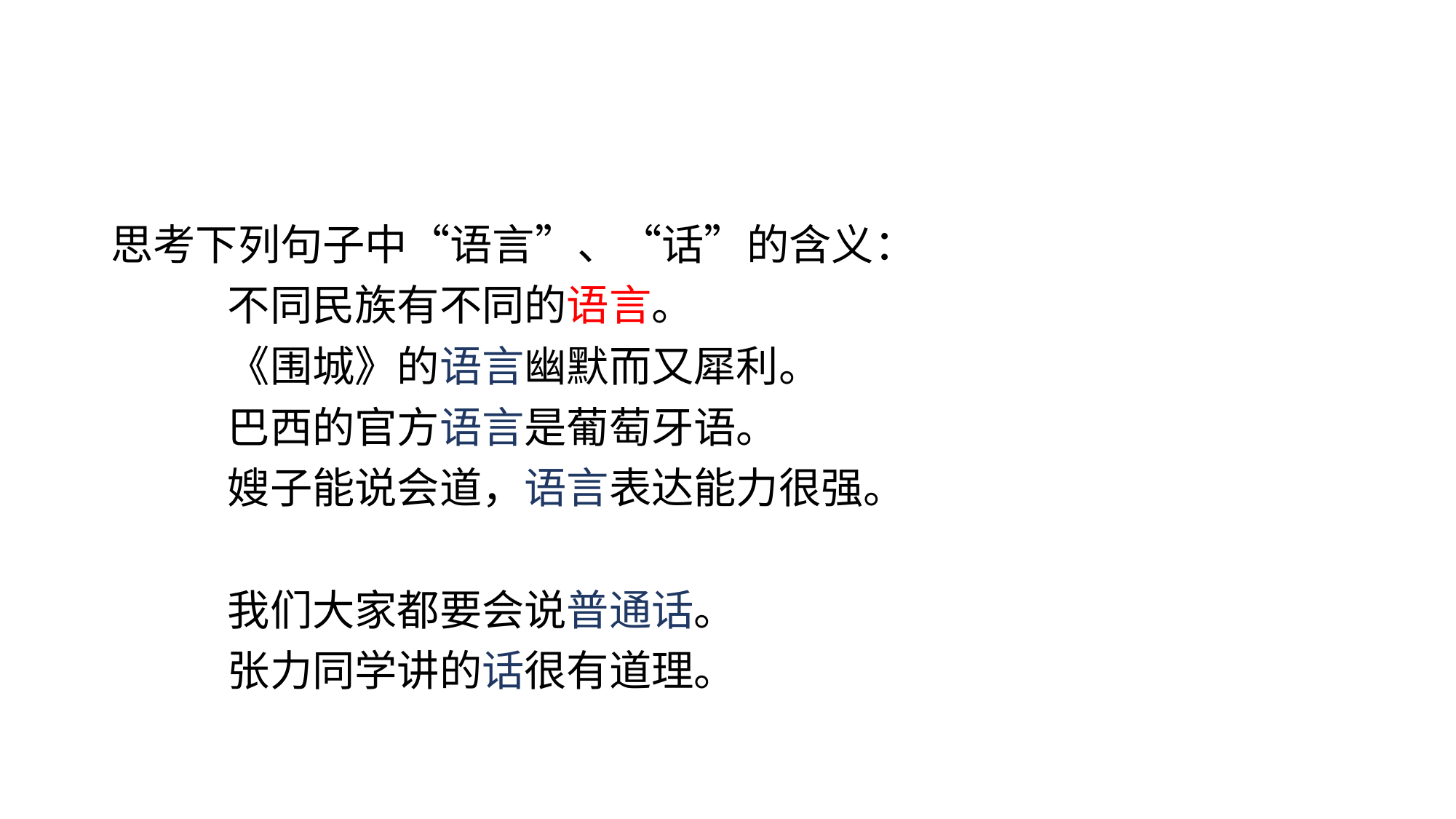

#
思考下列句子中“语言”、“话”的含义：
不同民族有不同的语言。
《围城》的语言幽默而又犀利。
巴西的官方语言是葡萄牙语。
嫂子能说会道，语言表达能力很强。

我们大家都要会说普通话。
张力同学讲的话很有道理。